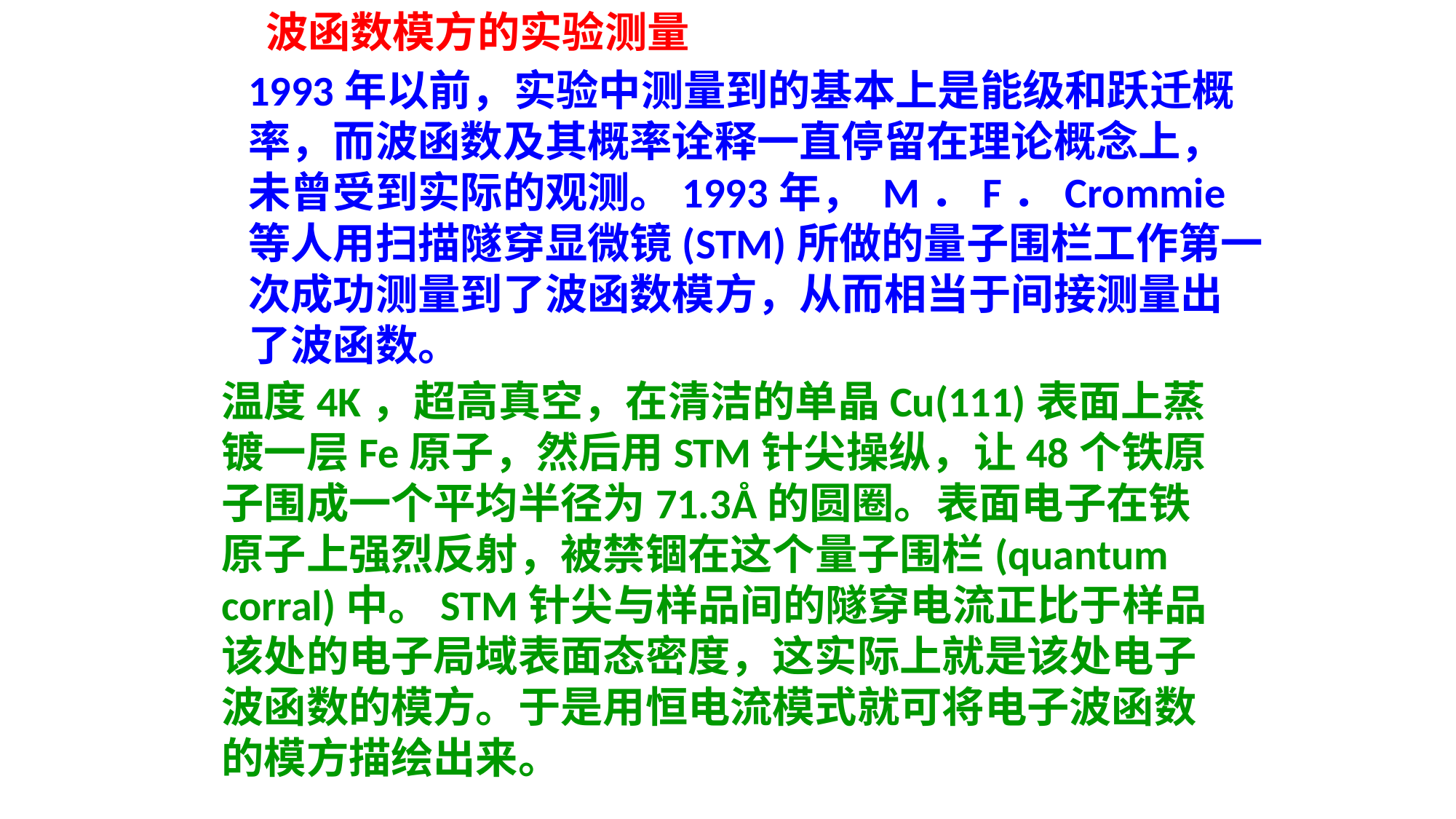

波函数模方的实验测量
1993年以前，实验中测量到的基本上是能级和跃迁概率，而波函数及其概率诠释一直停留在理论概念上，未曾受到实际的观测。1993年， M．F．Crommie等人用扫描隧穿显微镜(STM)所做的量子围栏工作第一次成功测量到了波函数模方，从而相当于间接测量出了波函数。
温度4K，超高真空，在清洁的单晶Cu(111)表面上蒸镀一层Fe原子，然后用STM针尖操纵，让48个铁原子围成一个平均半径为71.3Å的圆圈。表面电子在铁原子上强烈反射，被禁锢在这个量子围栏(quantum corral)中。STM针尖与样品间的隧穿电流正比于样品该处的电子局域表面态密度，这实际上就是该处电子波函数的模方。于是用恒电流模式就可将电子波函数的模方描绘出来。